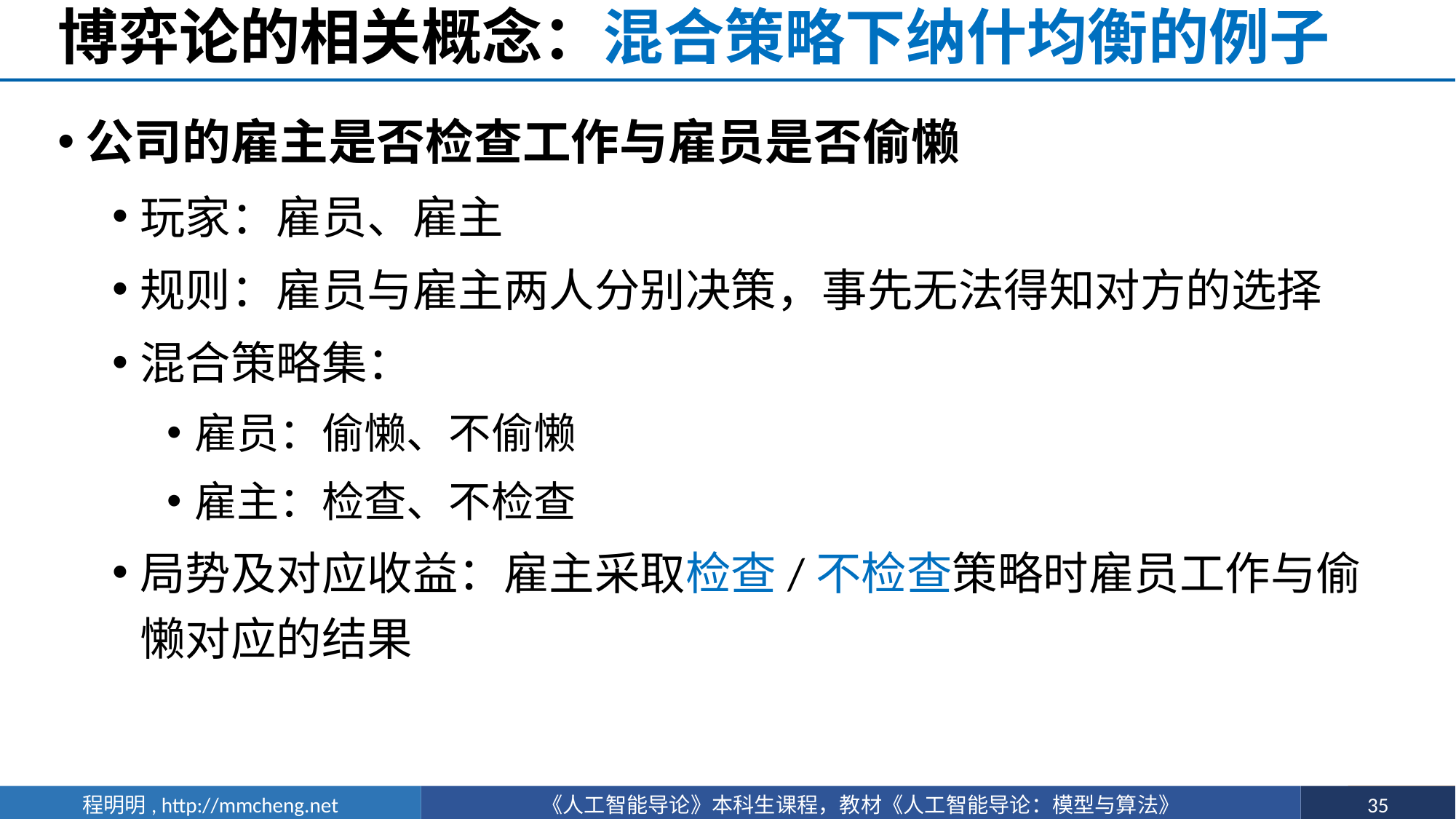

# 博弈论的相关概念：混合策略下纳什均衡的例子
公司的雇主是否检查工作与雇员是否偷懒
玩家：雇员、雇主
规则：雇员与雇主两人分别决策，事先无法得知对方的选择
混合策略集：
雇员：偷懒、不偷懒
雇主：检查、不检查
局势及对应收益：雇主采取检查/不检查策略时雇员工作与偷懒对应的结果